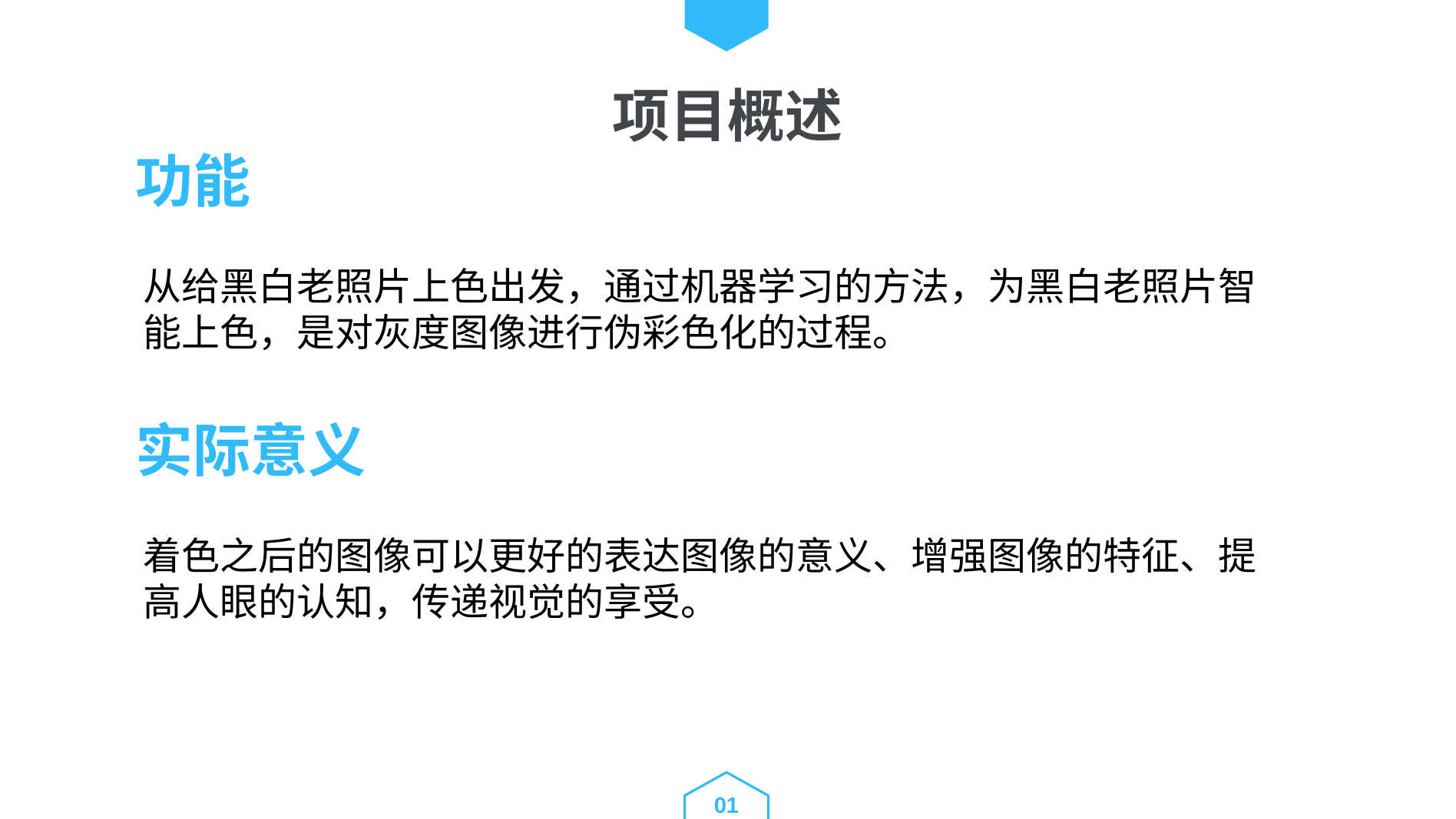

项目概述
功能
从给黑白老照片上色出发，通过机器学习的方法，为黑白老照片智能上色，是对灰度图像进行伪彩色化的过程。
实际意义
着色之后的图像可以更好的表达图像的意义、增强图像的特征、提高人眼的认知，传递视觉的享受。

01